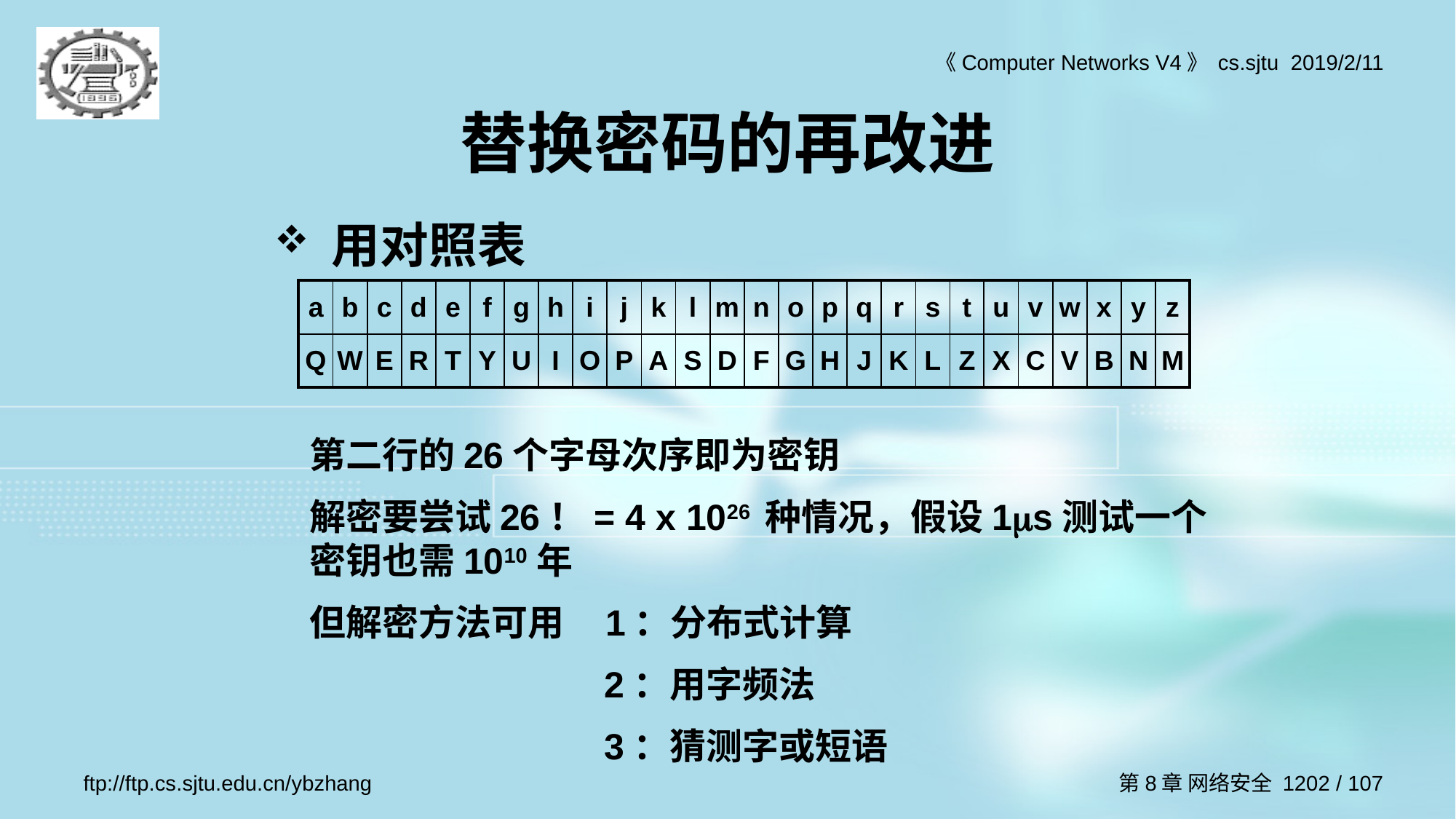

# 替换密码的再改进
用对照表
| a | b | c | d | e | f | g | h | i | j | k | l | m | n | o | p | q | r | s | t | u | v | w | x | y | z |
| --- | --- | --- | --- | --- | --- | --- | --- | --- | --- | --- | --- | --- | --- | --- | --- | --- | --- | --- | --- | --- | --- | --- | --- | --- | --- |
| Q | W | E | R | T | Y | U | I | O | P | A | S | D | F | G | H | J | K | L | Z | X | C | V | B | N | M |
第二行的26个字母次序即为密钥
解密要尝试26！= 4 x 1026 种情况，假设1μs测试一个密钥也需1010年
但解密方法可用    1：分布式计算
	2：用字频法
	3：猜测字或短语